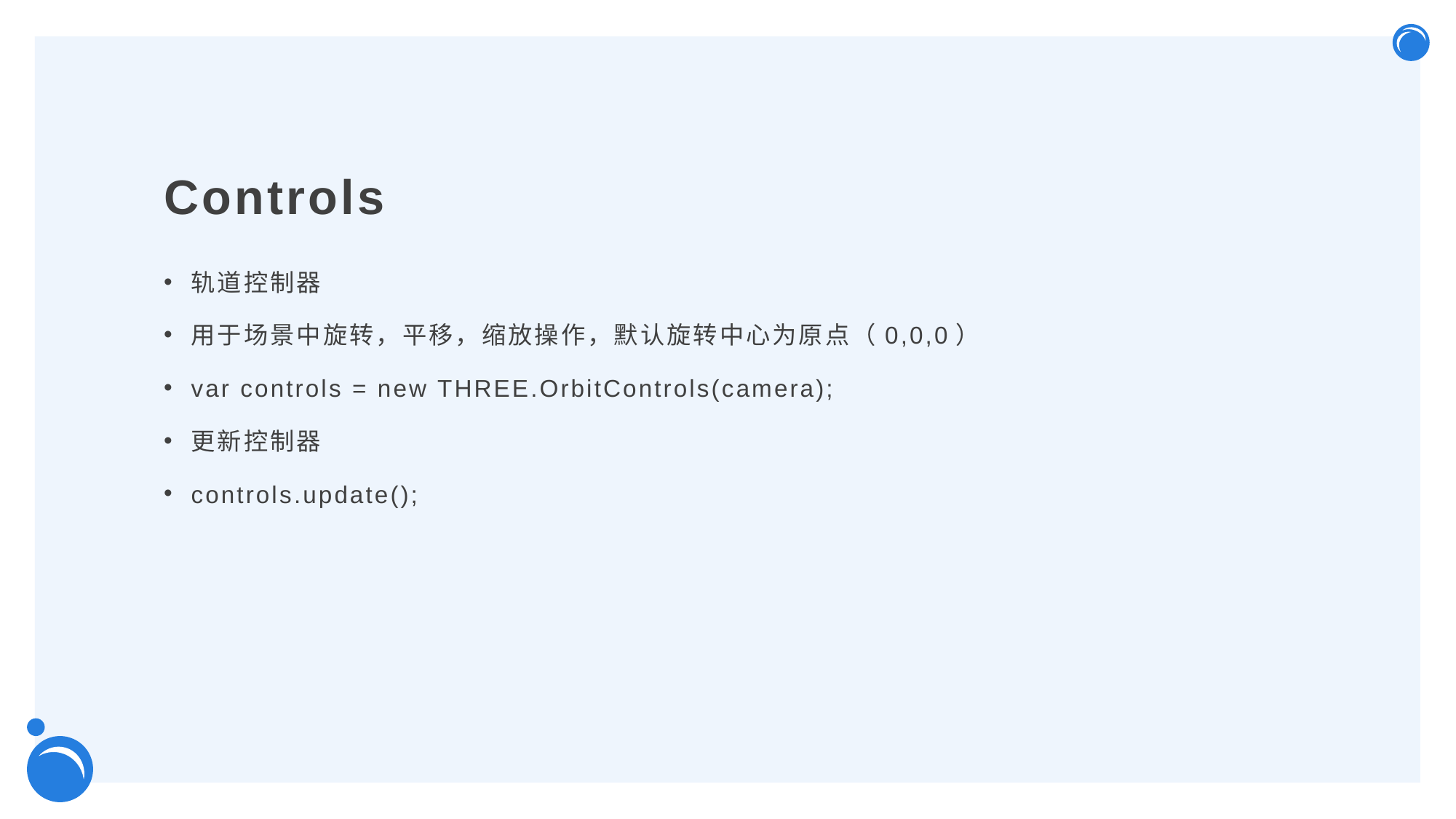

# Controls
轨道控制器
用于场景中旋转，平移，缩放操作，默认旋转中心为原点（0,0,0）
var controls = new THREE.OrbitControls(camera);
更新控制器
controls.update();